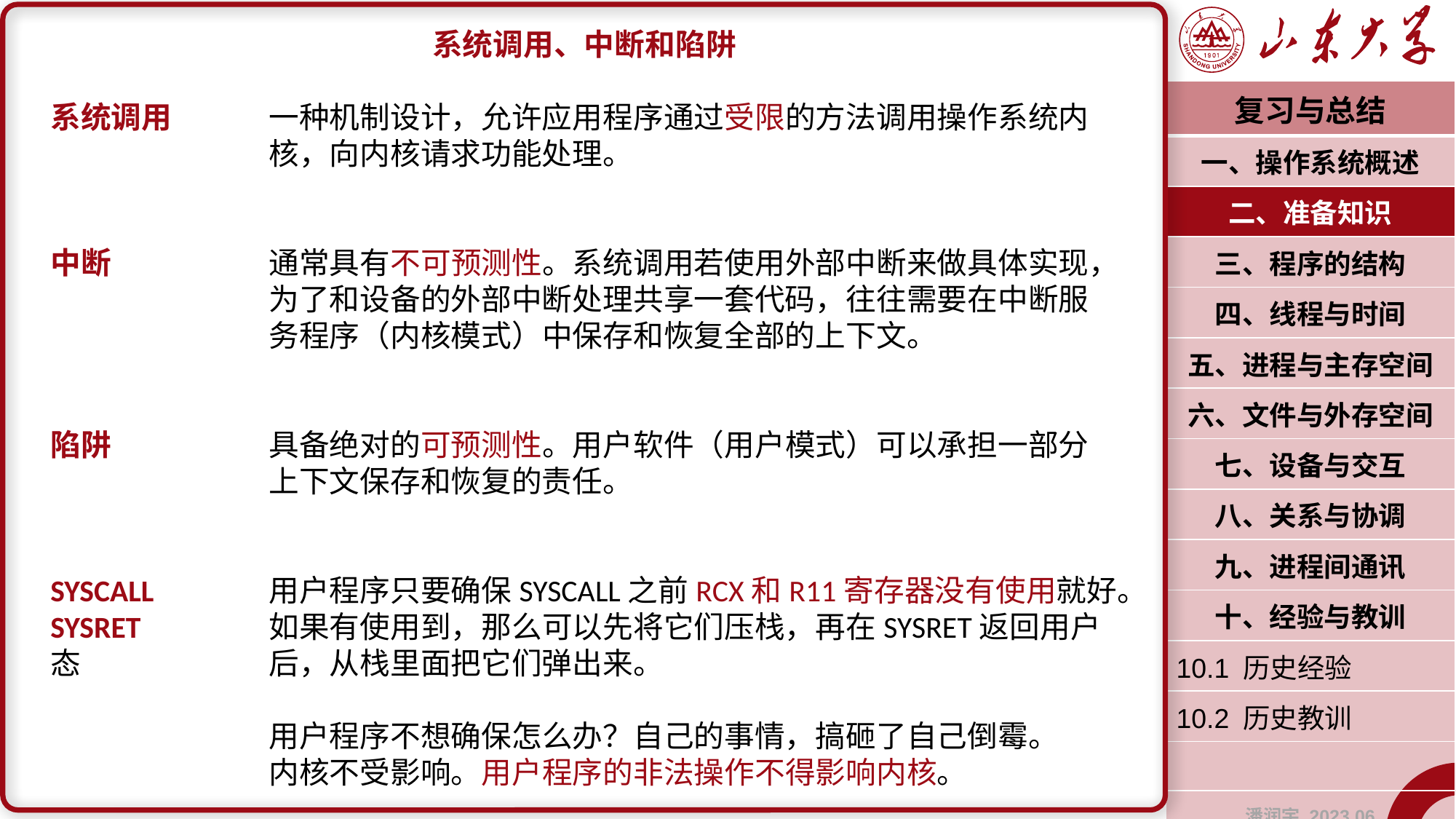

系统调用、中断和陷阱

系统调用	一种机制设计，允许应用程序通过受限的方法调用操作系统内		核，向内核请求功能处理。

中断		通常具有不可预测性。系统调用若使用外部中断来做具体实现，		为了和设备的外部中断处理共享一套代码，往往需要在中断服		务程序（内核模式）中保存和恢复全部的上下文。

陷阱		具备绝对的可预测性。用户软件（用户模式）可以承担一部分		上下文保存和恢复的责任。

SYSCALL		用户程序只要确保SYSCALL之前RCX和R11寄存器没有使用就好。
SYSRET		如果有使用到，那么可以先将它们压栈，再在SYSRET返回用户态		后，从栈里面把它们弹出来。

		用户程序不想确保怎么办？自己的事情，搞砸了自己倒霉。		内核不受影响。用户程序的非法操作不得影响内核。
| 复习与总结 |
| --- |
| 一、操作系统概述 |
| 二、准备知识 |
| 三、程序的结构 |
| 四、线程与时间 |
| 五、进程与主存空间 |
| 六、文件与外存空间 |
| 七、设备与交互 |
| 八、关系与协调 |
| 九、进程间通讯 |
| 十、经验与教训 |
| 10.1 历史经验 |
| 10.2 历史教训 |
|  |
| 潘润宇 2023.06 |